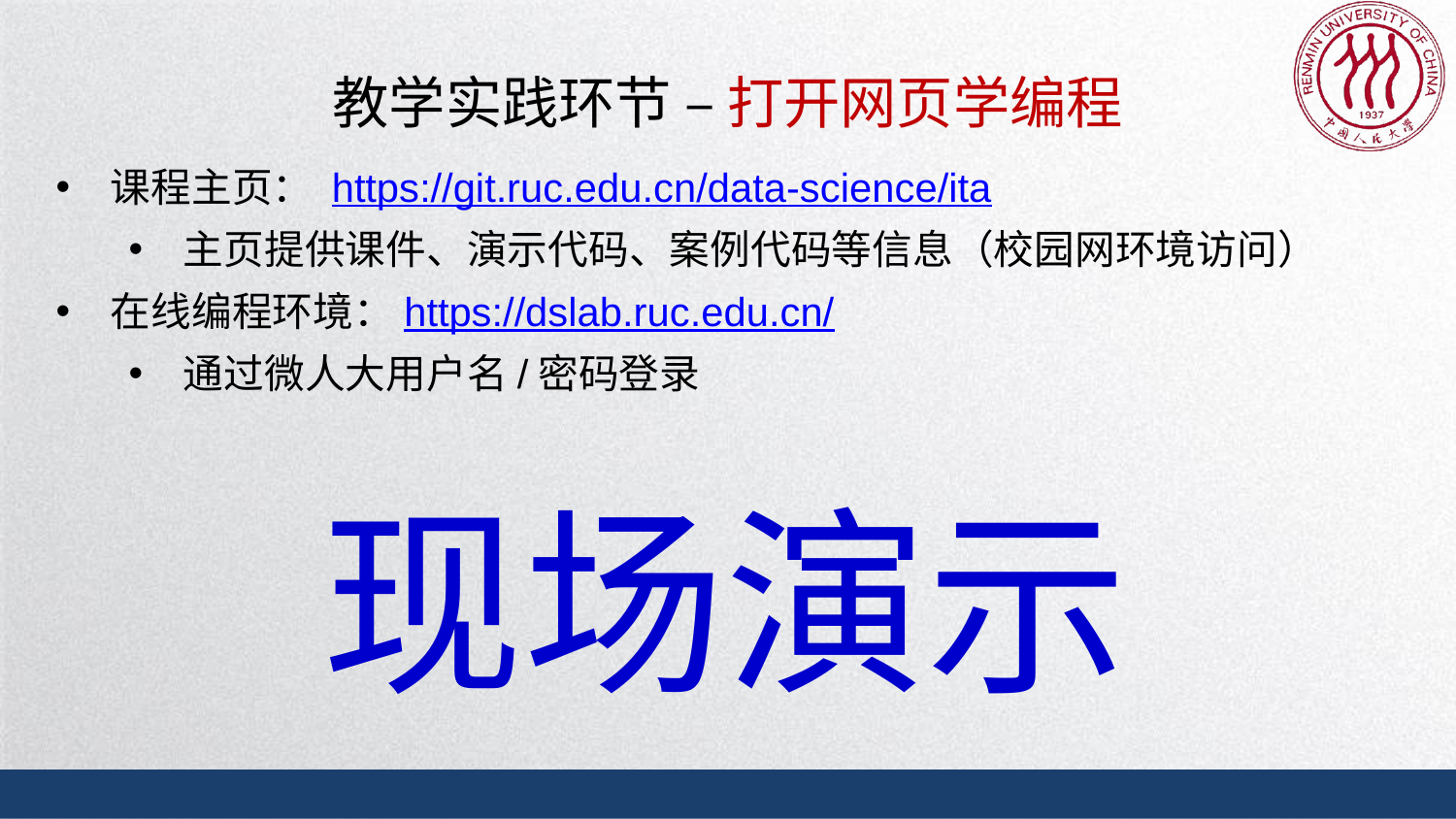

# 教学实践环节 – 打开网页学编程
课程主页： https://git.ruc.edu.cn/data-science/ita
主页提供课件、演示代码、案例代码等信息（校园网环境访问）
在线编程环境：https://dslab.ruc.edu.cn/
通过微人大用户名/密码登录
现场演示